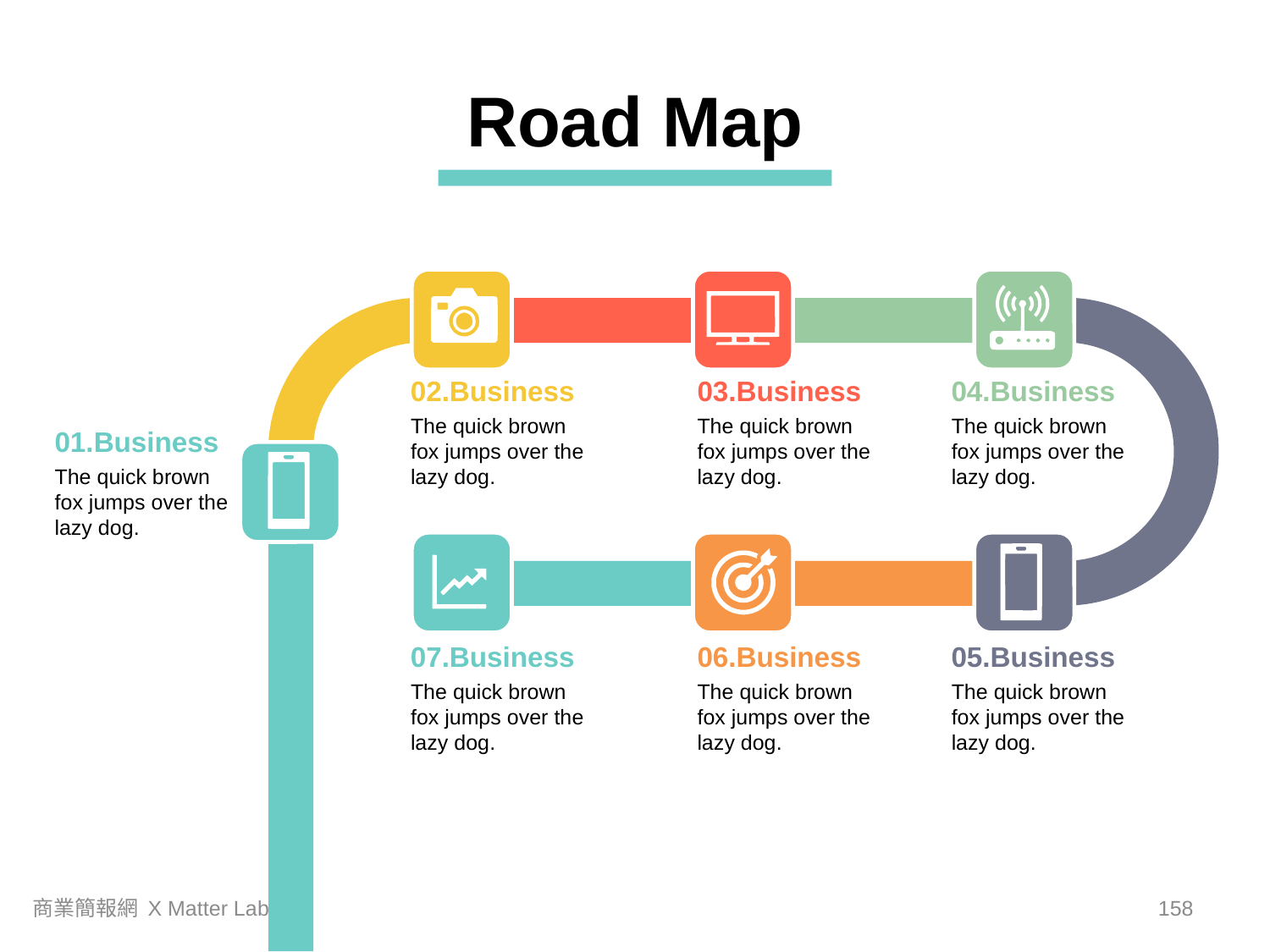

Road Map

02.Business
03.Business
04.Business

The quick brown fox jumps over the lazy dog.
The quick brown fox jumps over the lazy dog.
The quick brown fox jumps over the lazy dog.
01.Business

The quick brown fox jumps over the lazy dog.

07.Business
06.Business
05.Business
The quick brown fox jumps over the lazy dog.
The quick brown fox jumps over the lazy dog.
The quick brown fox jumps over the lazy dog.
商業簡報網 X Matter Lab
158